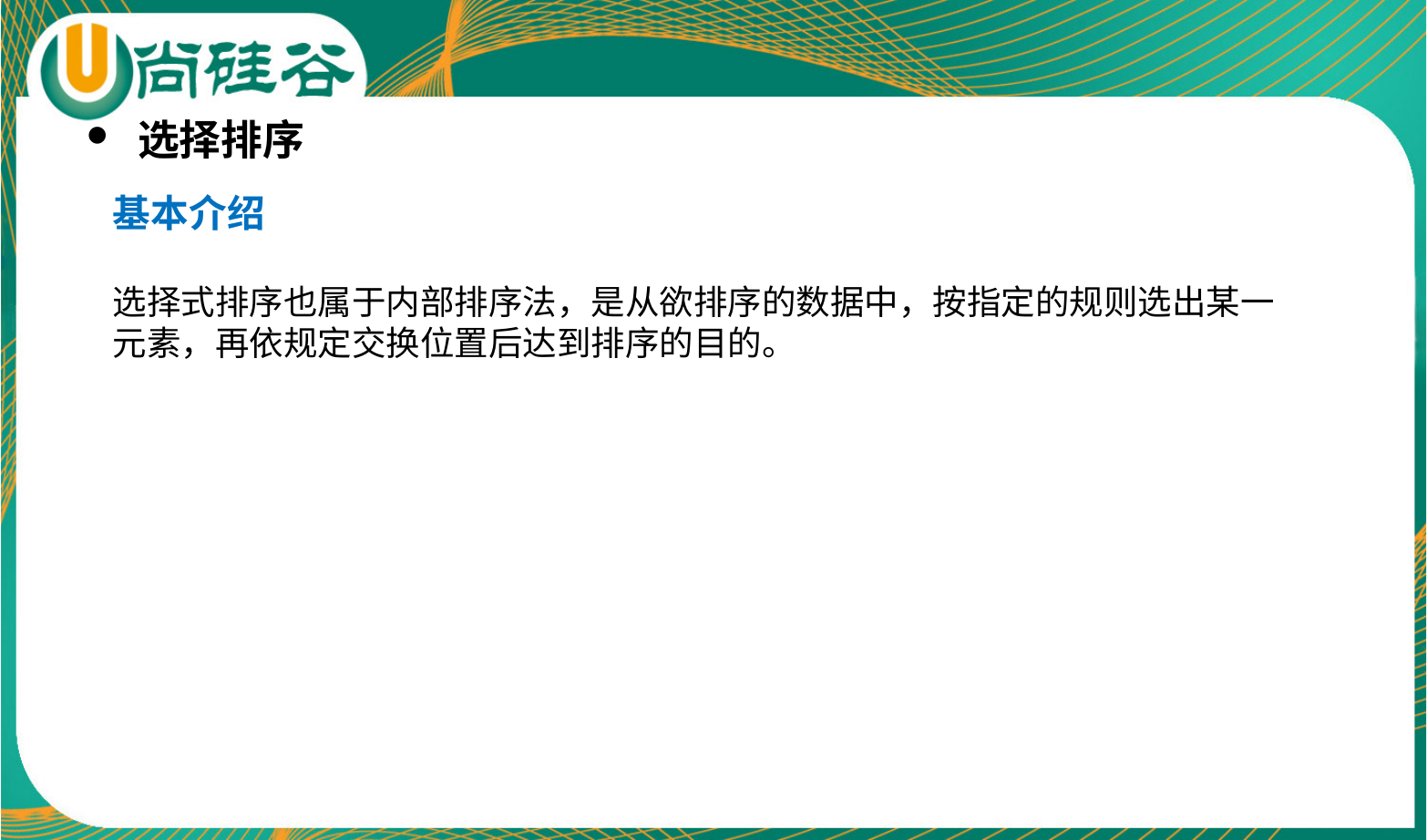

选择排序
基本介绍

选择式排序也属于内部排序法，是从欲排序的数据中，按指定的规则选出某一元素，再依规定交换位置后达到排序的目的。